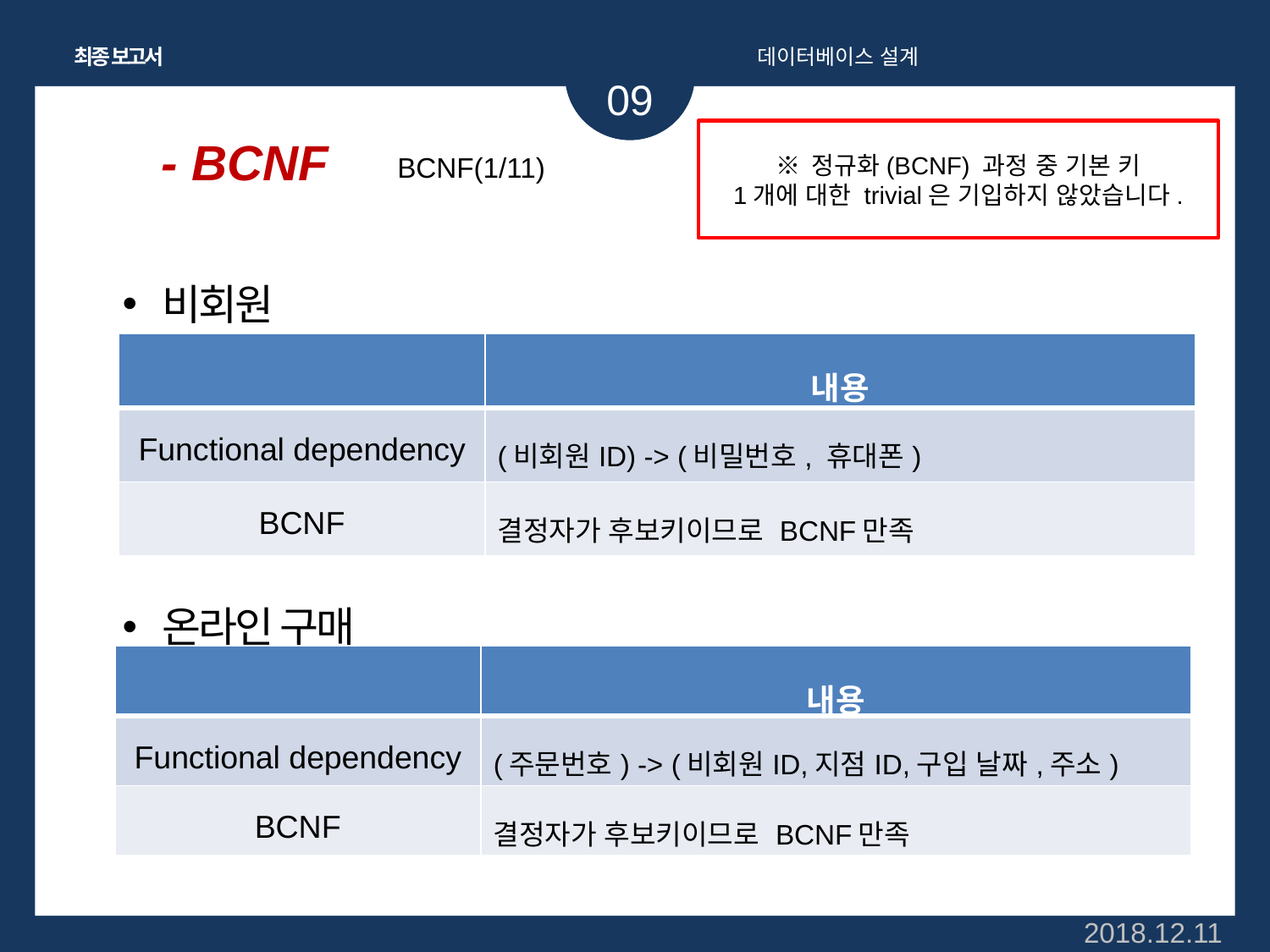

최종 보고서
데이터베이스 설계
09

- BCNF
※ 정규화(BCNF) 과정 중 기본 키
1개에 대한 trivial은 기입하지 않았습니다.
BCNF(1/11)
비회원
|  | 내용 |
| --- | --- |
| Functional dependency | (비회원ID) -> (비밀번호, 휴대폰) |
| BCNF | 결정자가 후보키이므로 BCNF만족 |
온라인 구매

|  | 내용 |
| --- | --- |
| Functional dependency | (주문번호) -> (비회원ID,지점ID,구입 날짜,주소) |
| BCNF | 결정자가 후보키이므로 BCNF만족 |
2018.12.11